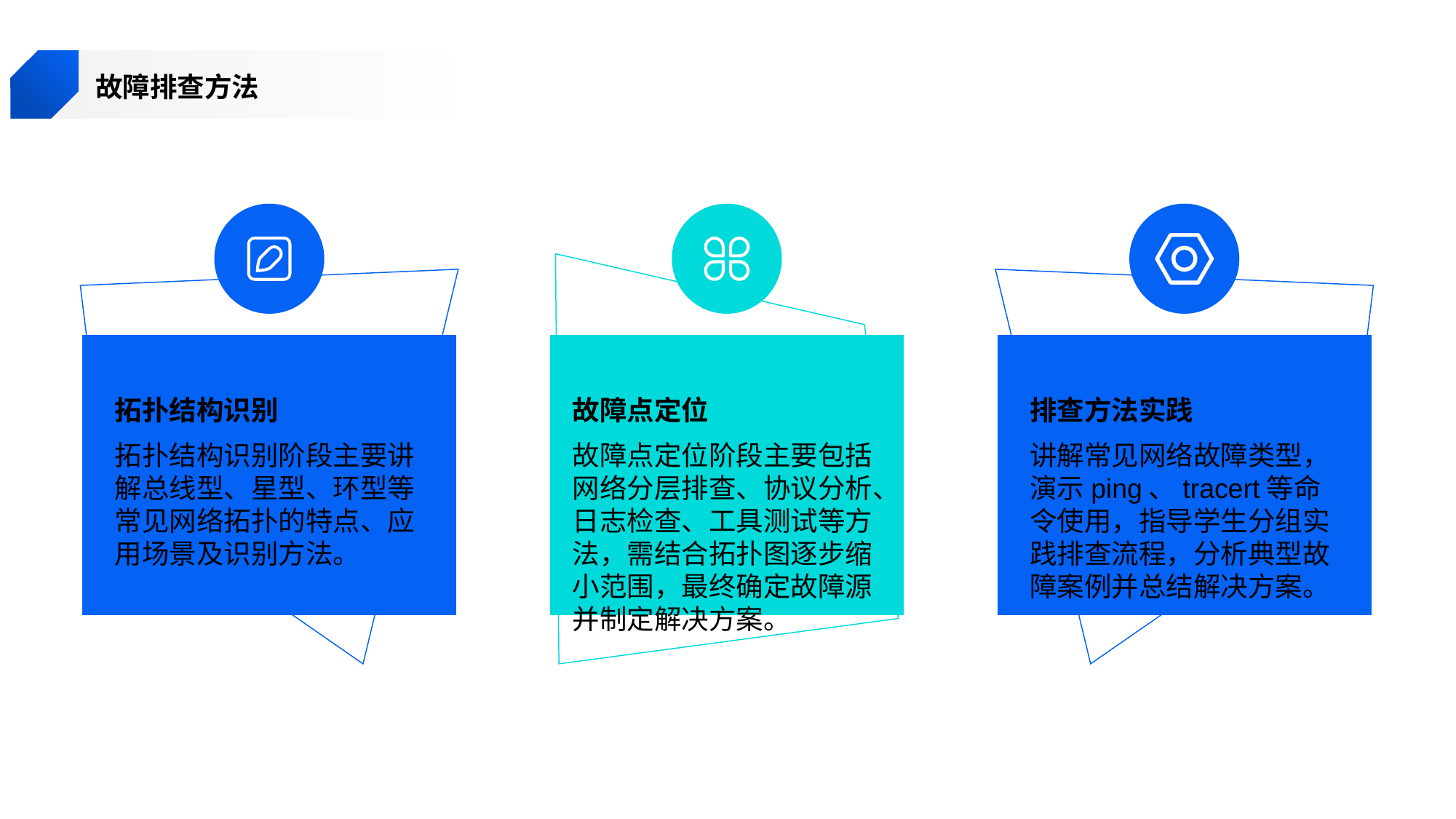

故障排查方法

拓扑结构识别
故障点定位
排查方法实践
拓扑结构识别阶段主要讲解总线型、星型、环型等常见网络拓扑的特点、应用场景及识别方法。
故障点定位阶段主要包括网络分层排查、协议分析、日志检查、工具测试等方法，需结合拓扑图逐步缩小范围，最终确定故障源并制定解决方案。
讲解常见网络故障类型，演示ping、tracert等命令使用，指导学生分组实践排查流程，分析典型故障案例并总结解决方案。